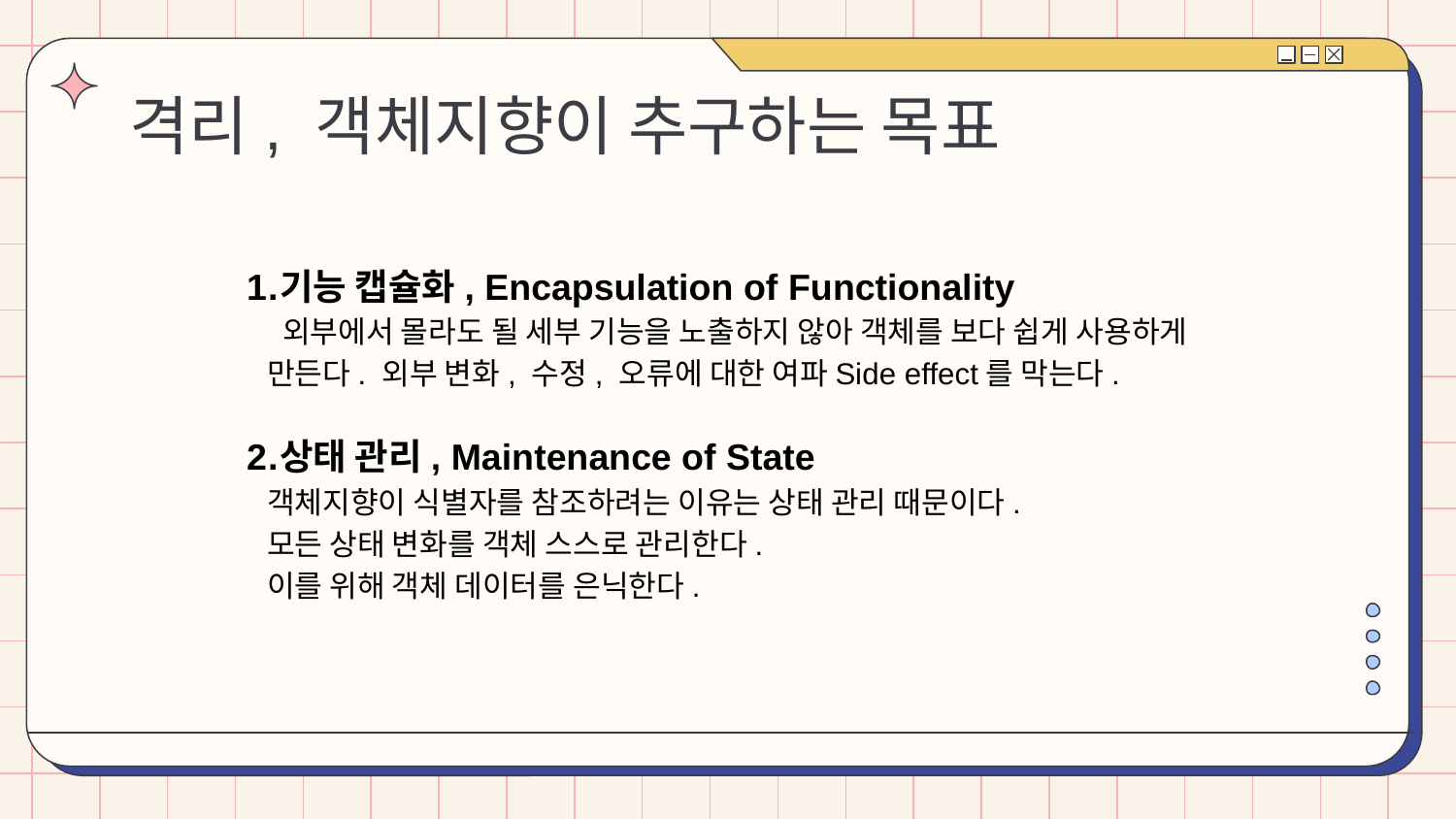

# 격리, 객체지향이 추구하는 목표
기능 캡슐화, Encapsulation of Functionality
 외부에서 몰라도 될 세부 기능을 노출하지 않아 객체를 보다 쉽게 사용하게 만든다. 외부 변화, 수정, 오류에 대한 여파Side effect를 막는다.
상태 관리, Maintenance of State
객체지향이 식별자를 참조하려는 이유는 상태 관리 때문이다.
모든 상태 변화를 객체 스스로 관리한다.
이를 위해 객체 데이터를 은닉한다.